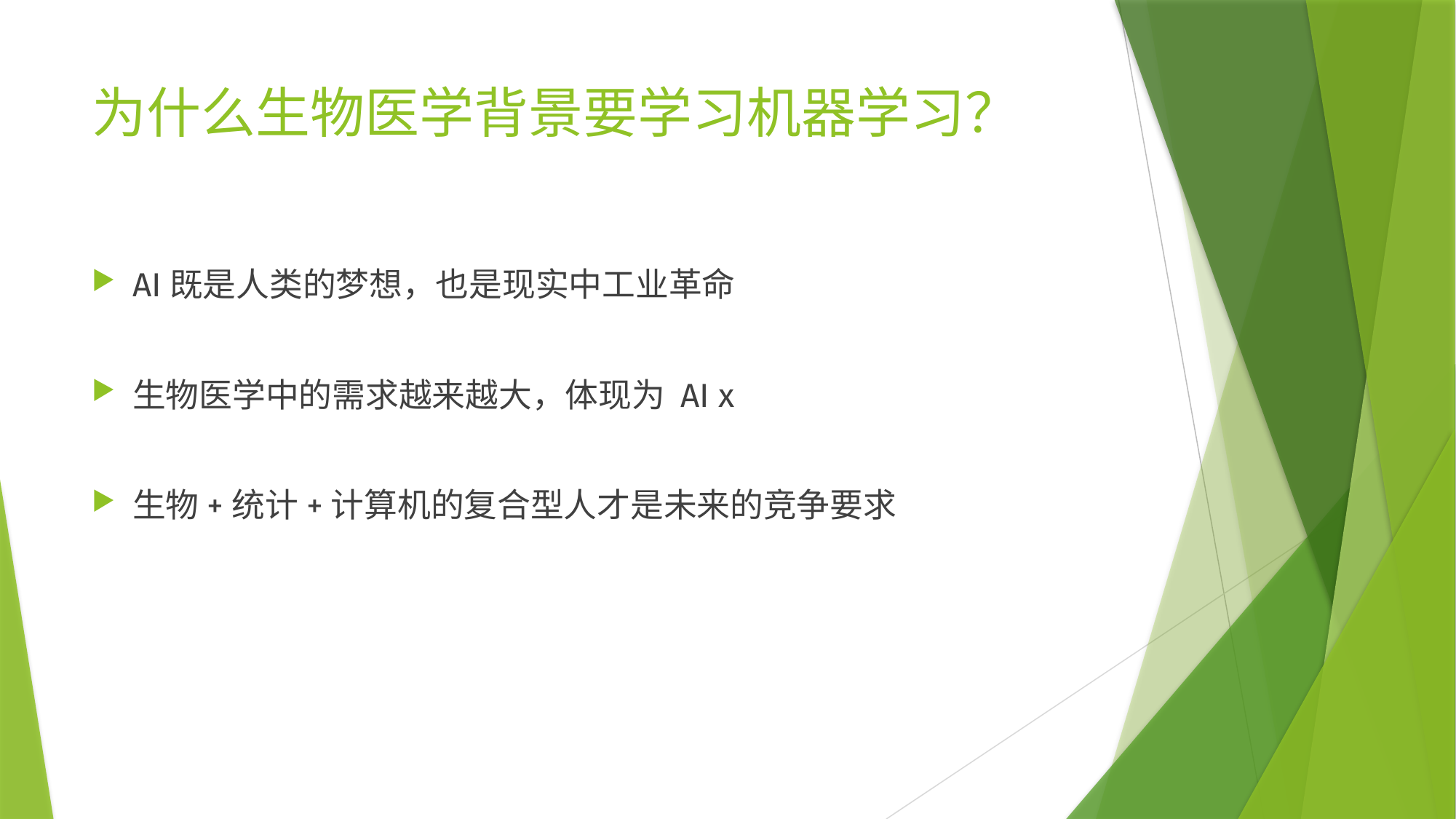

# 为什么生物医学背景要学习机器学习？
AI既是人类的梦想，也是现实中工业革命

生物医学中的需求越来越大，体现为 AI x

生物+统计+计算机的复合型人才是未来的竞争要求